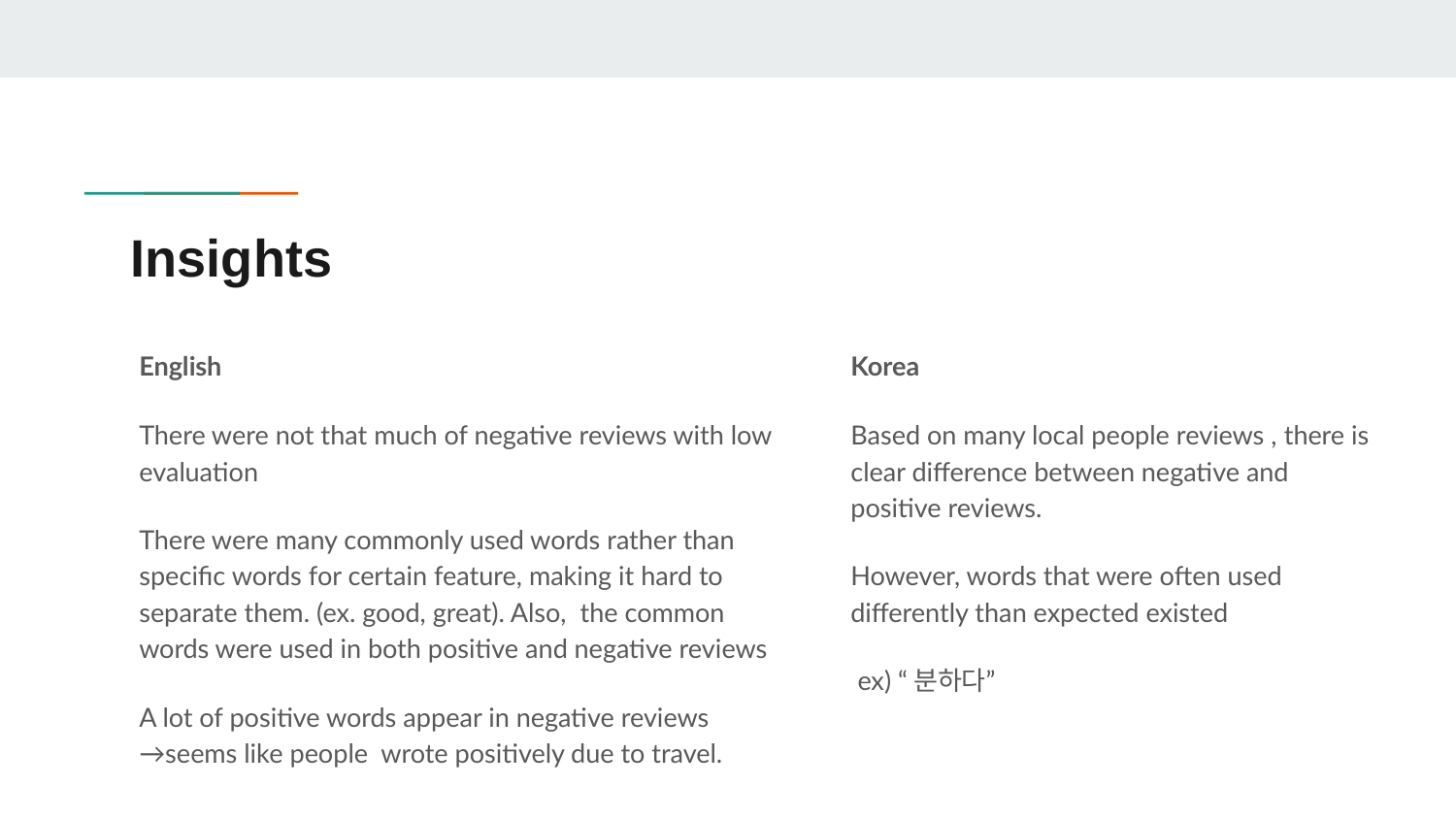

# Insights
English
There were not that much of negative reviews with low evaluation
There were many commonly used words rather than specific words for certain feature, making it hard to separate them. (ex. good, great). Also,  the common words were used in both positive and negative reviews
A lot of positive words appear in negative reviews →seems like people  wrote positively due to travel.

Korea
Based on many local people reviews , there is clear difference between negative and positive reviews.
However, words that were often used differently than expected existed
 ex) “분하다”